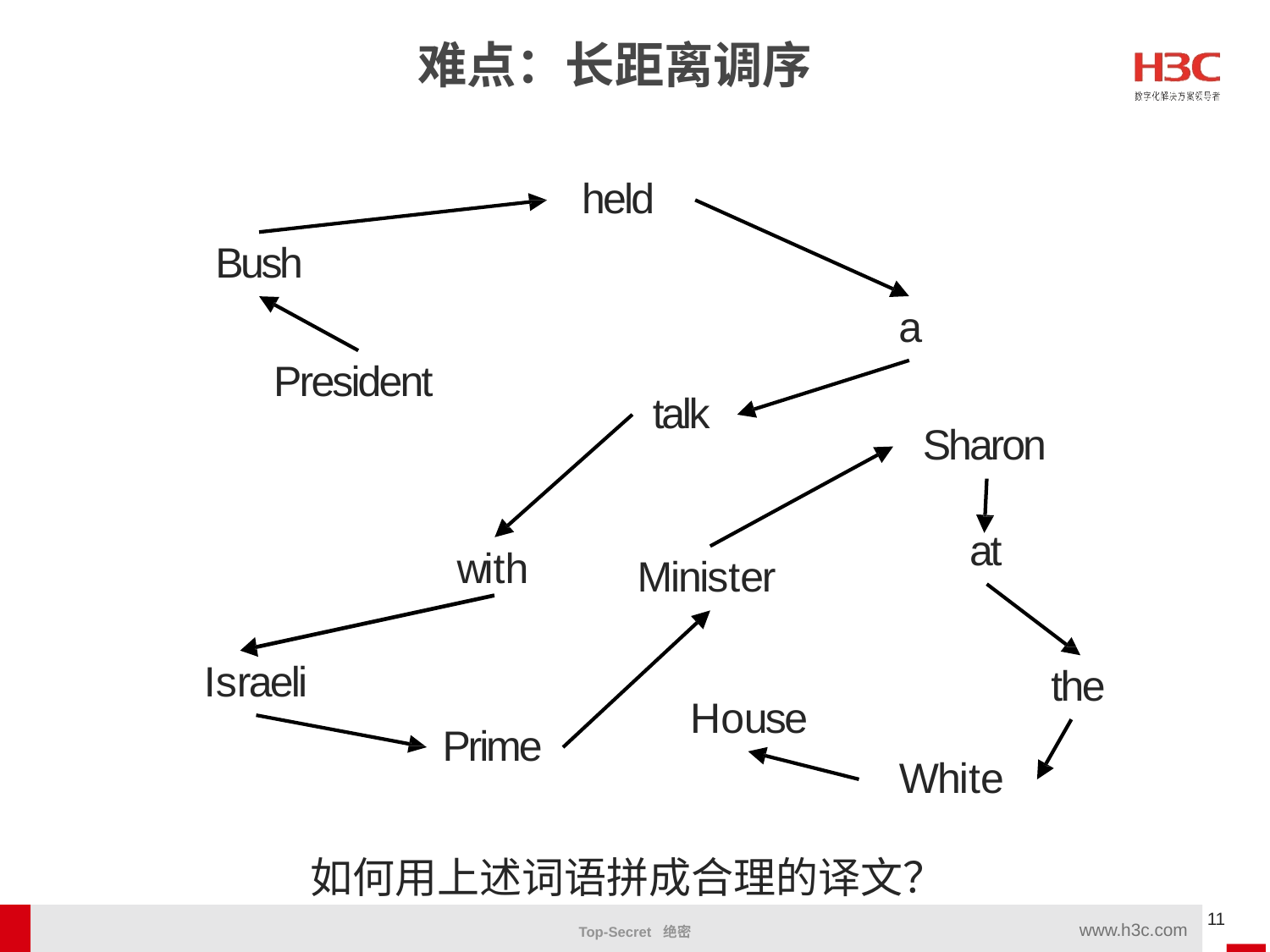

难点：长距离调序
held

Bush

a
President

talk

Sharon

at
with
Minister

Israeli
the
House

Prime

White
如何用上述词语拼成合理的译文？